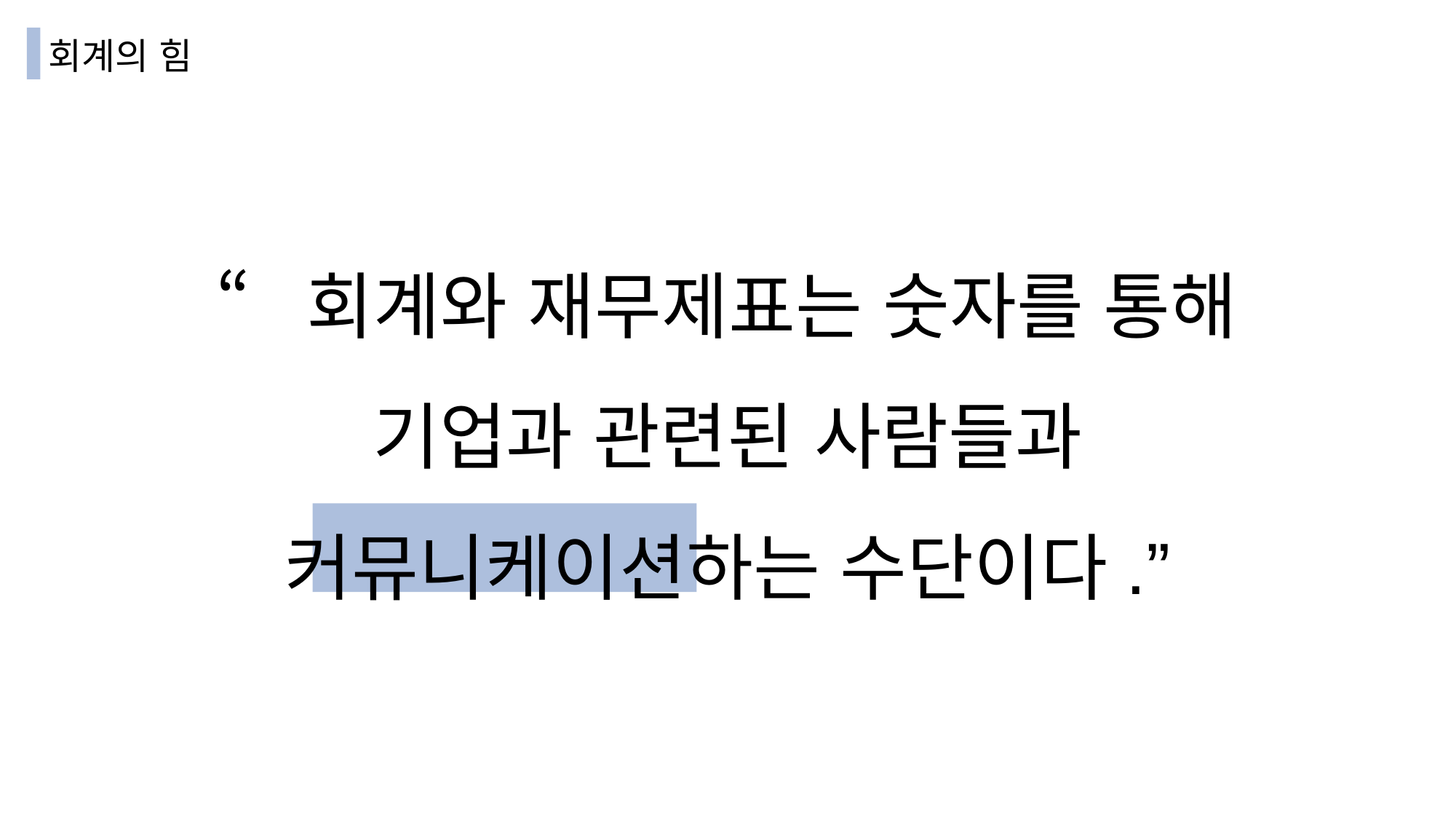

회계의 힘
“회계와 재무제표는 숫자를 통해
기업과 관련된 사람들과
커뮤니케이션하는 수단이다.”